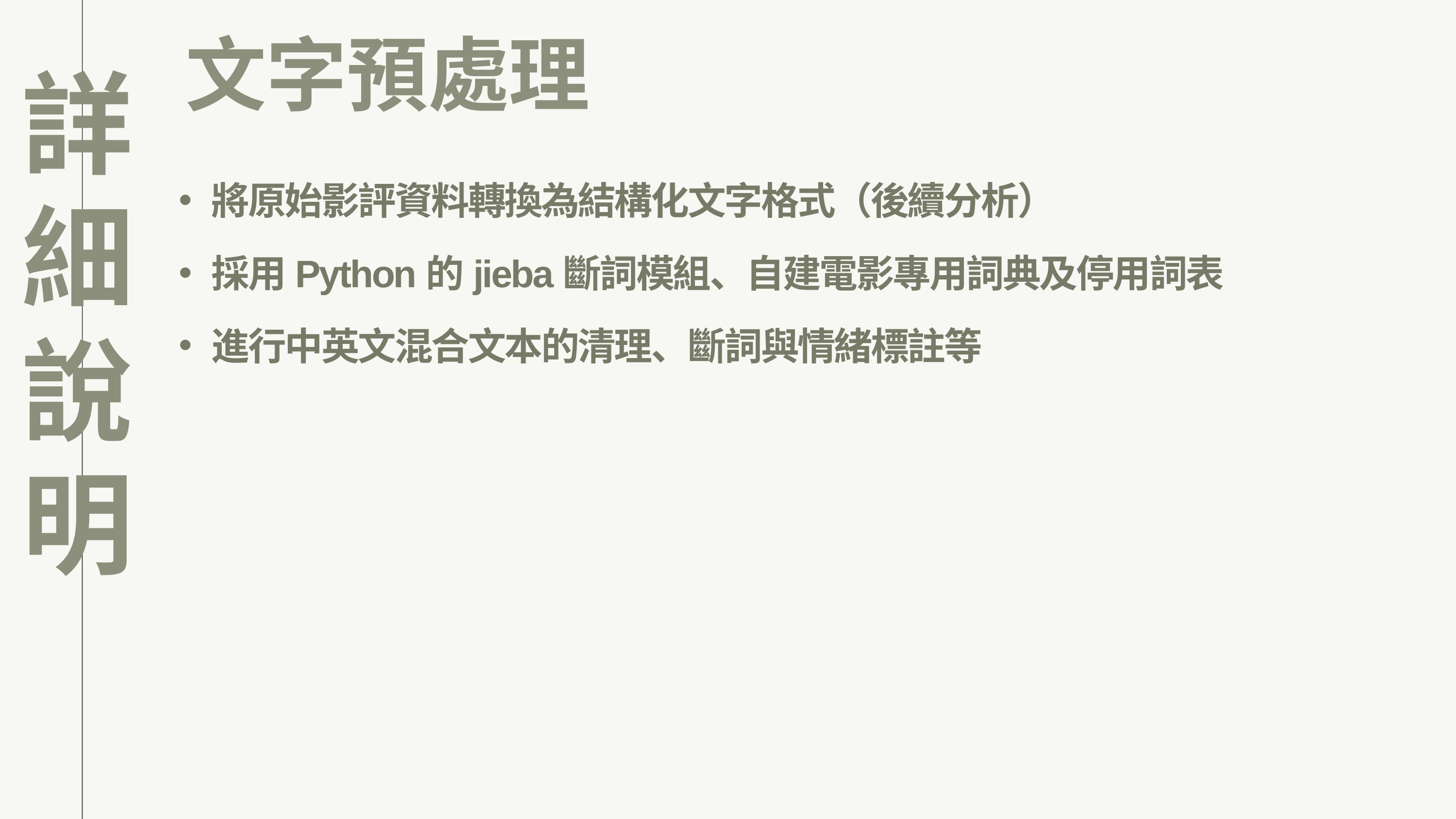

詳細說明
文字預處理
將原始影評資料轉換為結構化文字格式（後續分析）
採用Python的jieba斷詞模組、自建電影專用詞典及停用詞表
進行中英文混合文本的清理、斷詞與情緒標註等